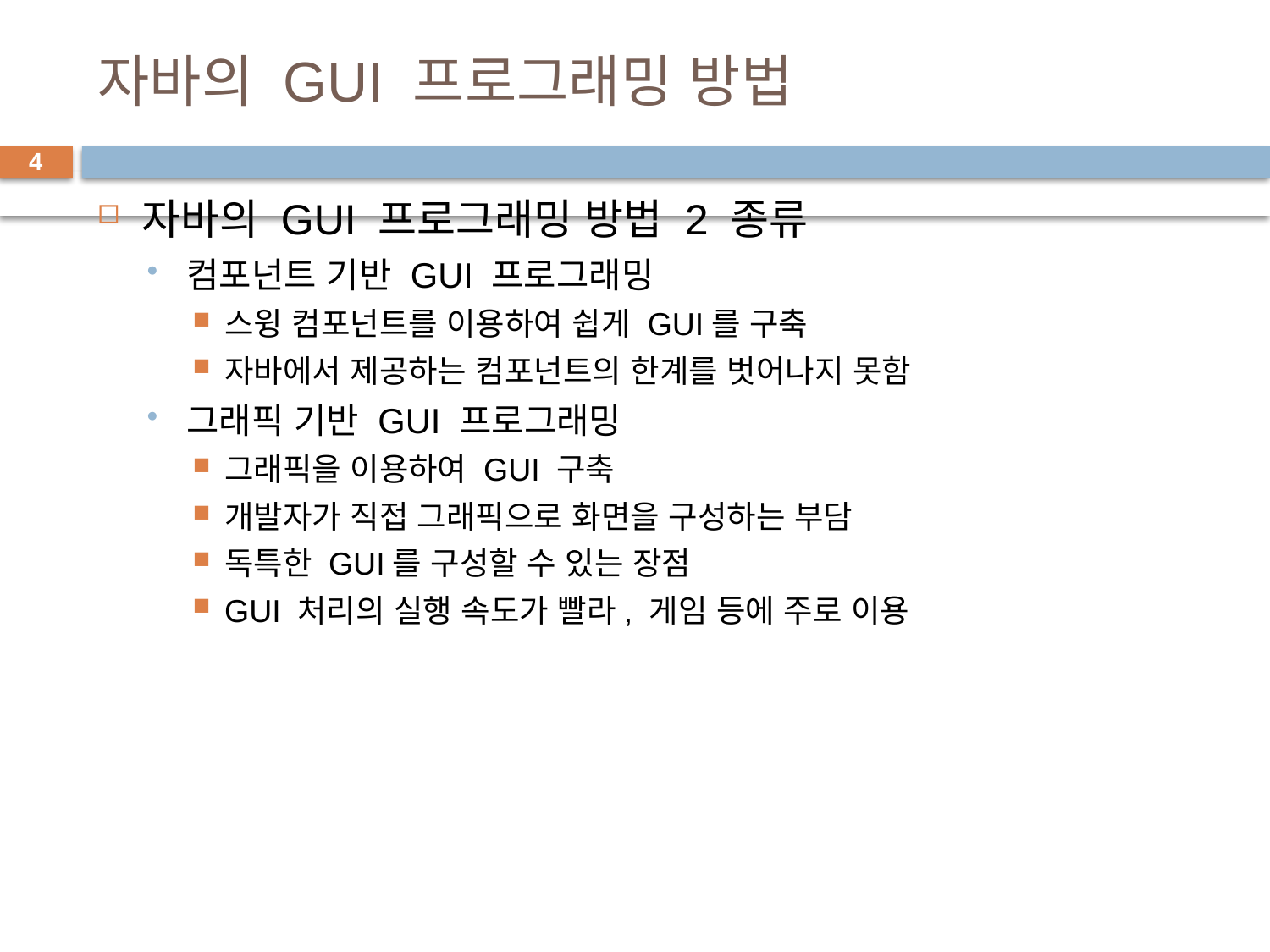

# 자바의 GUI 프로그래밍 방법
4
자바의 GUI 프로그래밍 방법 2 종류
컴포넌트 기반 GUI 프로그래밍
스윙 컴포넌트를 이용하여 쉽게 GUI를 구축
자바에서 제공하는 컴포넌트의 한계를 벗어나지 못함
그래픽 기반 GUI 프로그래밍
그래픽을 이용하여 GUI 구축
개발자가 직접 그래픽으로 화면을 구성하는 부담
독특한 GUI를 구성할 수 있는 장점
GUI 처리의 실행 속도가 빨라, 게임 등에 주로 이용